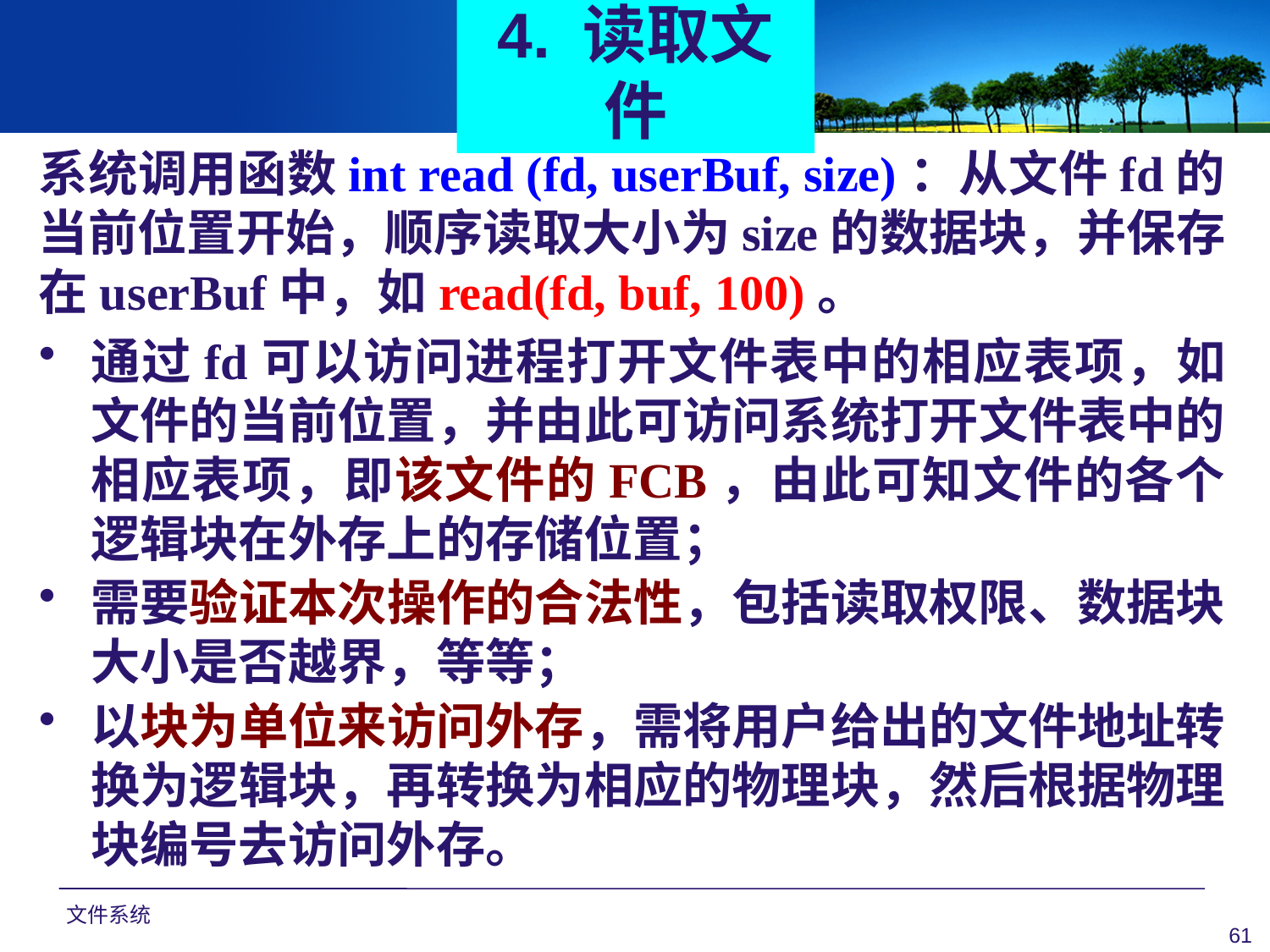

4. 读取文件
系统调用函数int read (fd, userBuf, size)：从文件fd的当前位置开始，顺序读取大小为size的数据块，并保存在userBuf中，如read(fd, buf, 100)。
通过fd可以访问进程打开文件表中的相应表项，如文件的当前位置，并由此可访问系统打开文件表中的相应表项，即该文件的FCB，由此可知文件的各个逻辑块在外存上的存储位置；
需要验证本次操作的合法性，包括读取权限、数据块大小是否越界，等等；
以块为单位来访问外存，需将用户给出的文件地址转换为逻辑块，再转换为相应的物理块，然后根据物理块编号去访问外存。
文件系统
61